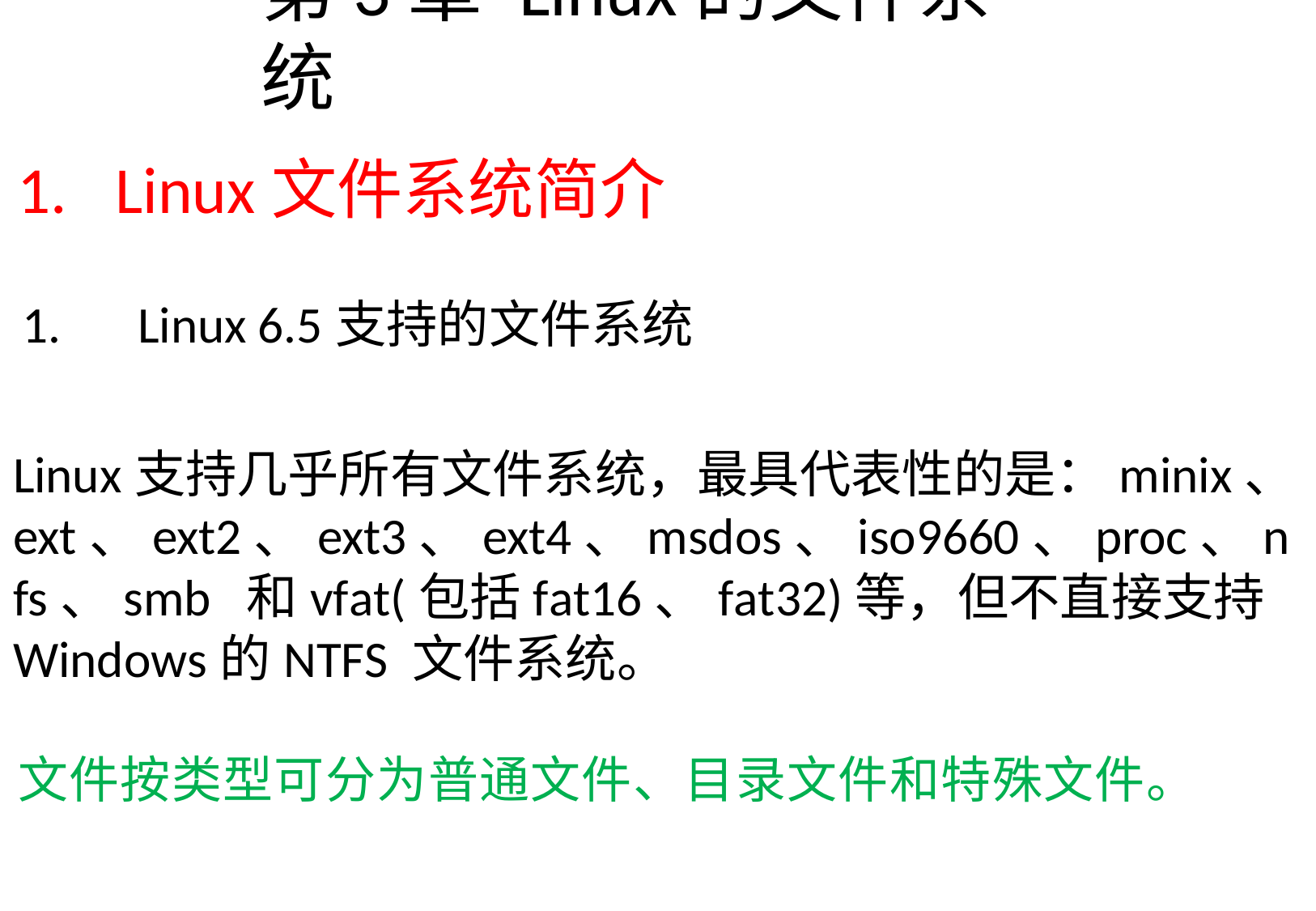

# 第3章Linux的文件系统
Linux文件系统简介
Linux 6.5支持的文件系统

Linux支持几乎所有文件系统，最具代表性的是：minix、 ext、ext2、ext3、ext4、msdos、iso9660、proc、nfs、smb  和vfat(包括fat16、fat32)等，但不直接支持Windows的NTFS 文件系统。

文件按类型可分为普通文件、目录文件和特殊文件。